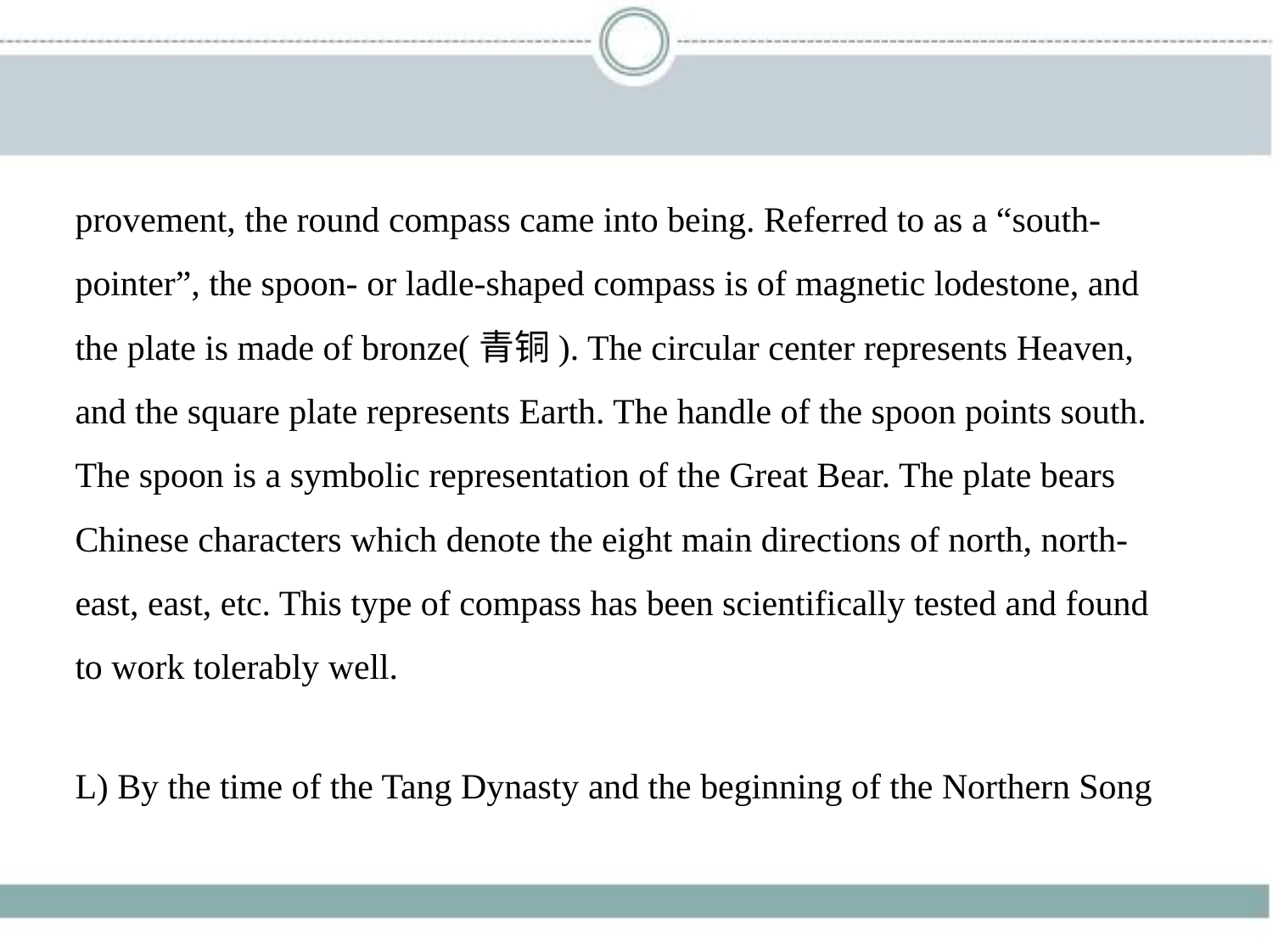

provement, the round compass came into being. Referred to as a “south-
pointer”, the spoon- or ladle-shaped compass is of magnetic lodestone, and
the plate is made of bronze(青铜). The circular center represents Heaven,
and the square plate represents Earth. The handle of the spoon points south.
The spoon is a symbolic representation of the Great Bear. The plate bears
Chinese characters which denote the eight main directions of north, north-
east, east, etc. This type of compass has been scientifically tested and found
to work tolerably well.
L) By the time of the Tang Dynasty and the beginning of the Northern Song